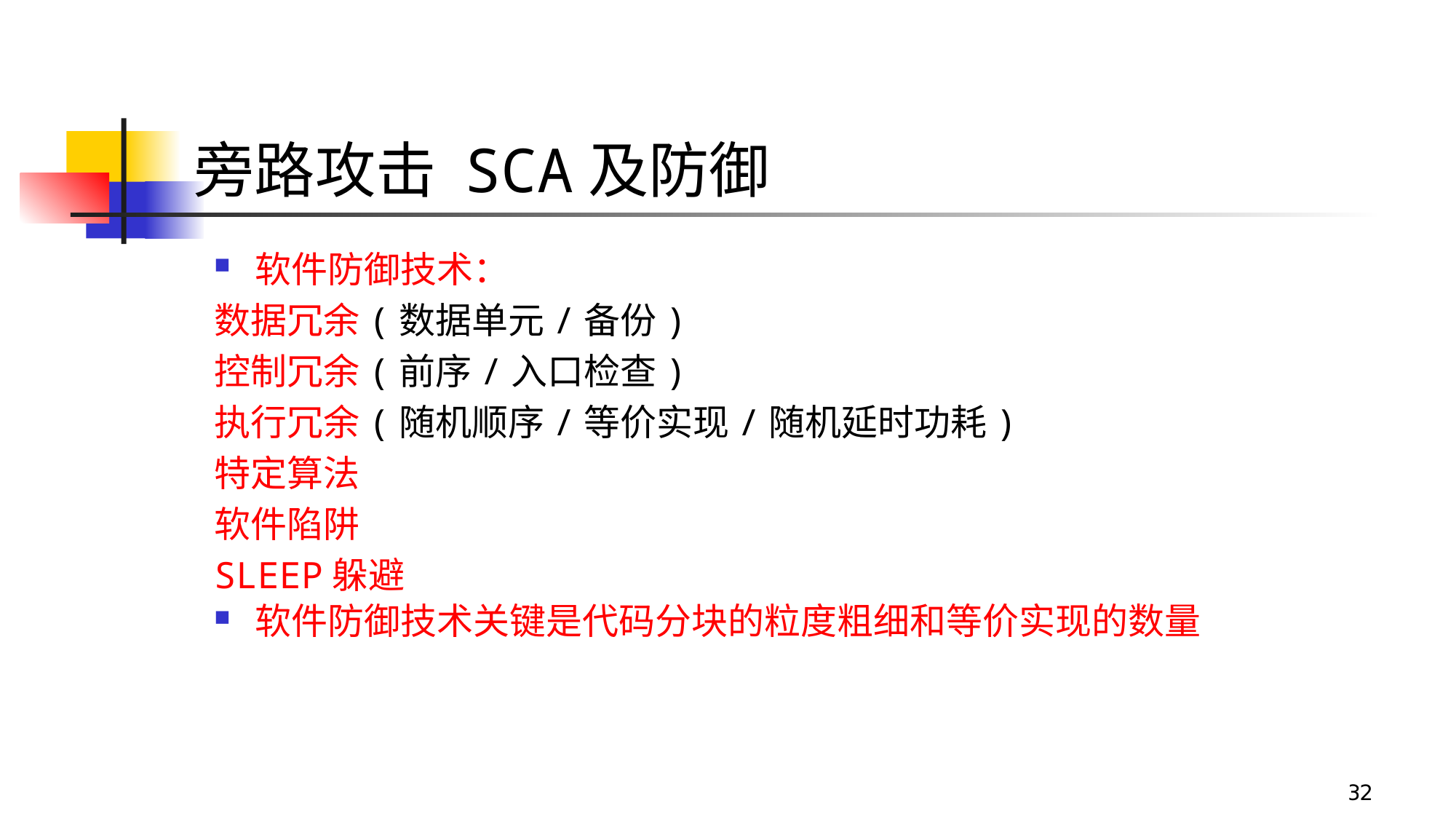

# 旁路攻击 SCA及防御
软件防御技术：
数据冗余(数据单元/备份)
控制冗余(前序/入口检查)
执行冗余(随机顺序/等价实现/随机延时功耗)
特定算法
软件陷阱
SLEEP躲避
软件防御技术关键是代码分块的粒度粗细和等价实现的数量

32